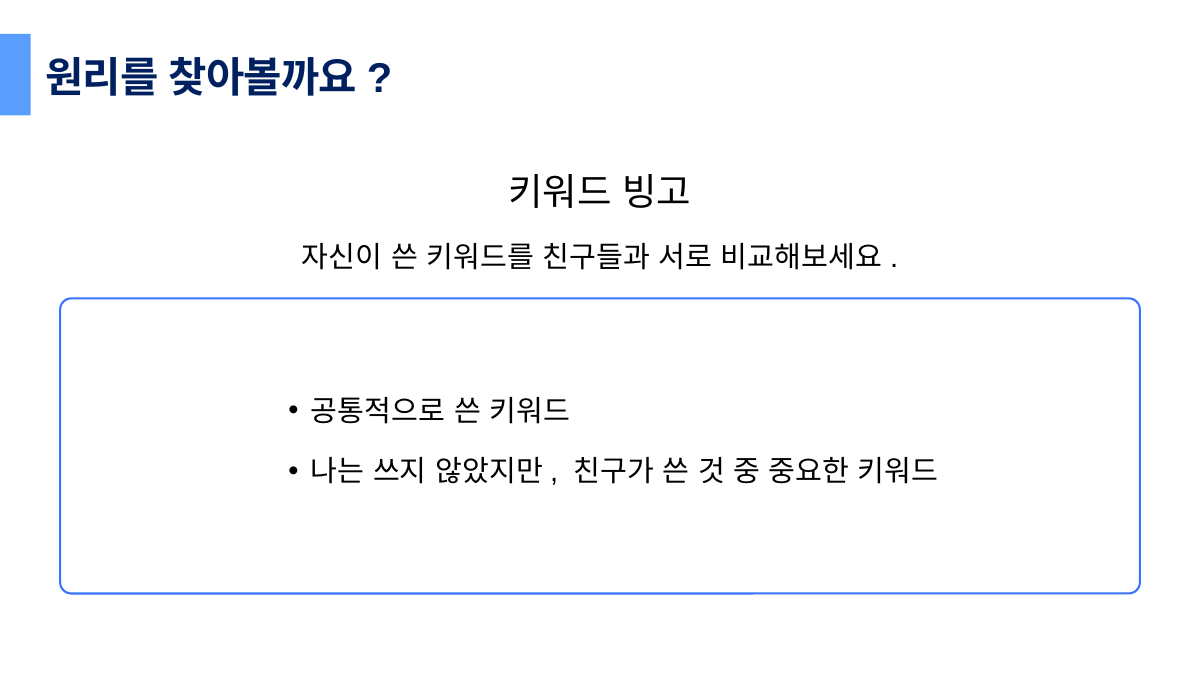

원리를 찾아볼까요?
키워드 빙고
자신이 쓴 키워드를 친구들과 서로 비교해보세요.

공통적으로 쓴 키워드
나는 쓰지 않았지만, 친구가 쓴 것 중 중요한 키워드